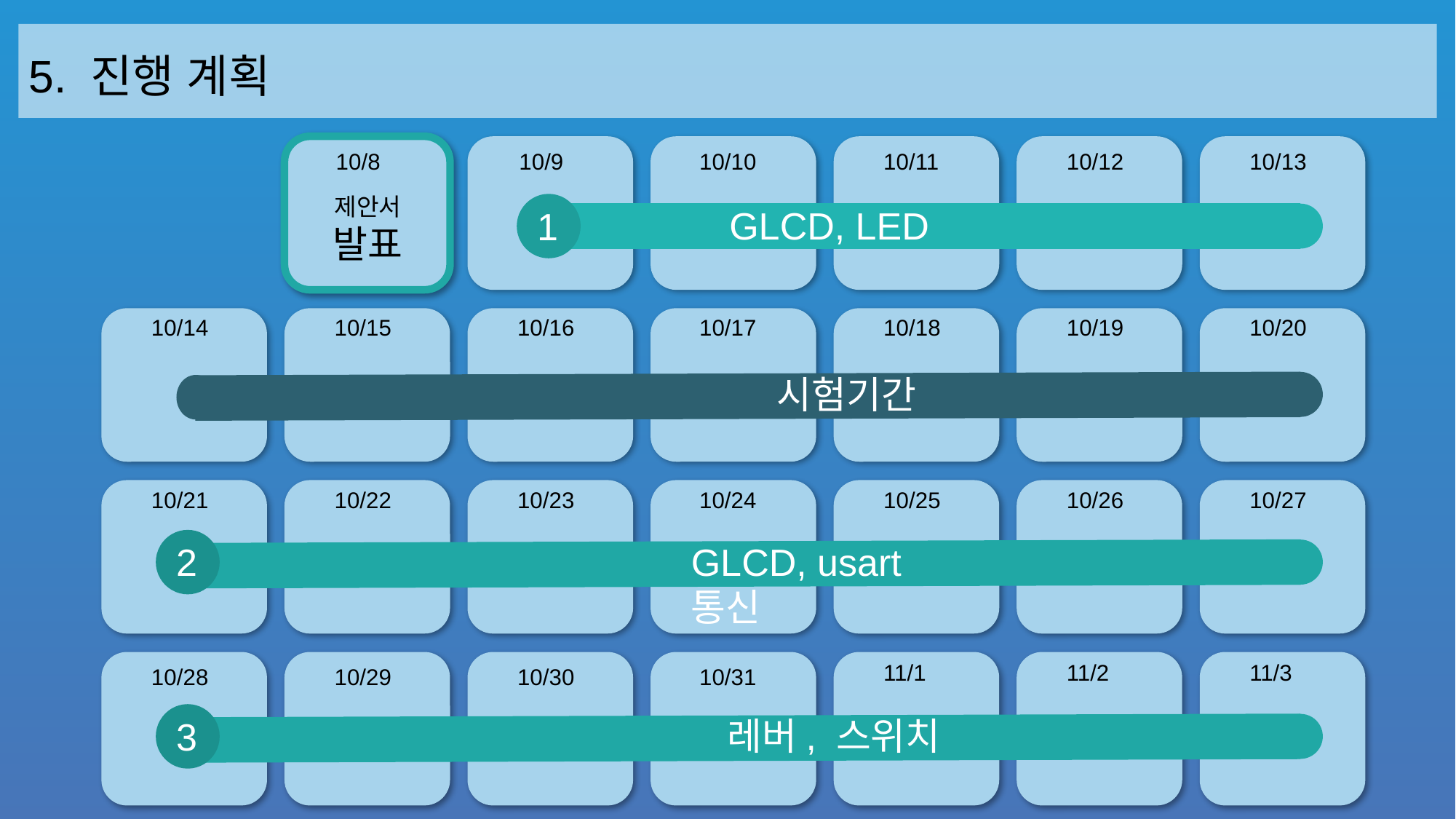

5. 진행 계획

10/8
10/9
10/10
10/11
10/12
10/13
제안서발표

GLCD, LED
1

10/14

10/15

10/16

10/17

10/18

10/19

10/20
시험기간

10/21
10/22
10/23
10/24
10/25
10/26
10/27

GLCD, usart 통신
2

11/1
11/2
11/3
10/28
10/29
10/30
10/31

레버, 스위치
3